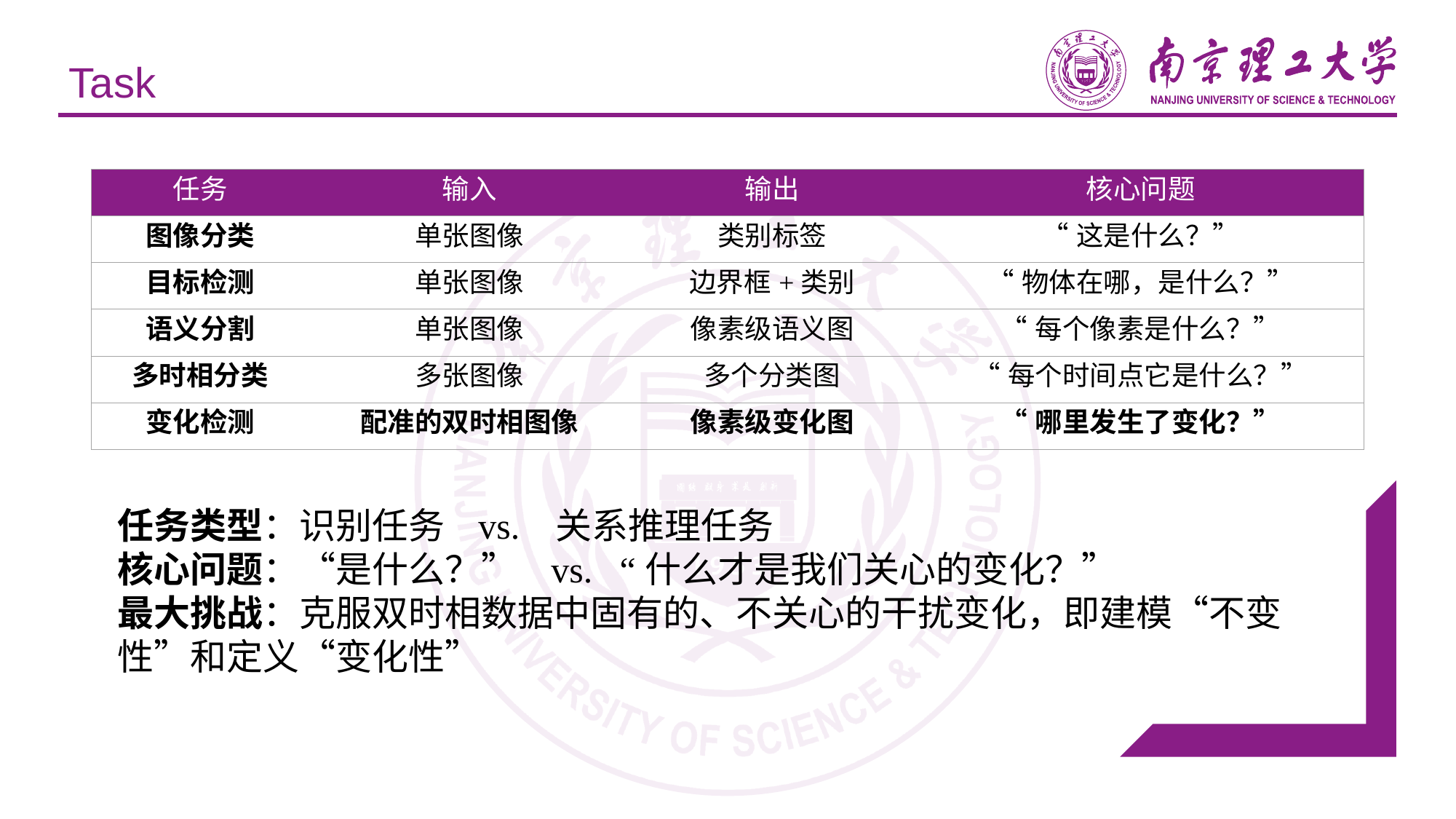

# Task
| 任务 | 输入 | 输出 | 核心问题 |
| --- | --- | --- | --- |
| 图像分类 | 单张图像 | 类别标签 | “这是什么？” |
| 目标检测 | 单张图像 | 边界框+类别 | “物体在哪，是什么？” |
| 语义分割 | 单张图像 | 像素级语义图 | “每个像素是什么？” |
| 多时相分类 | 多张图像 | 多个分类图 | “每个时间点它是什么？” |
| 变化检测 | 配准的双时相图像 | 像素级变化图 | “哪里发生了变化？” |

任务类型：识别任务   vs.   关系推理任务
核心问题：“是什么？”   vs.   “什么才是我们关心的变化？”
最大挑战：克服双时相数据中固有的、不关心的干扰变化，即建模“不变性”和定义“变化性”